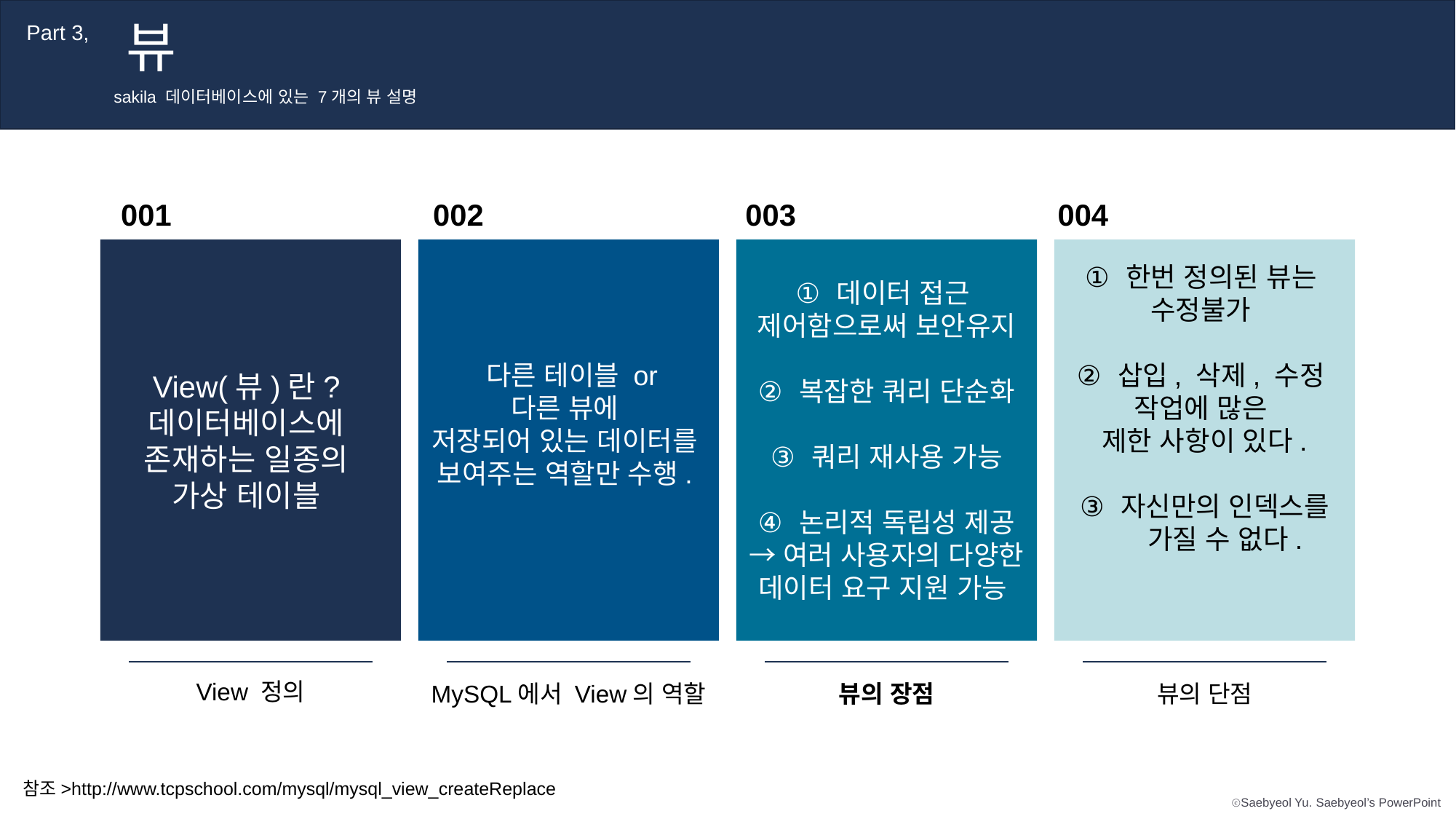

뷰
Part 3,
sakila 데이터베이스에 있는 7개의 뷰 설명
001
002
003
004
View(뷰)란?
데이터베이스에
존재하는 일종의
가상 테이블
 다른 테이블 or
다른 뷰에
저장되어 있는 데이터를
보여주는 역할만 수행.

데이터 접근
제어함으로써 보안유지

복잡한 쿼리 단순화

쿼리 재사용 가능

논리적 독립성 제공
→여러 사용자의 다양한 데이터 요구 지원 가능
한번 정의된 뷰는
수정불가

삽입, 삭제, 수정
작업에 많은
제한 사항이 있다.

자신만의 인덱스를 가질 수 없다.

View 정의
MySQL에서 View의 역할
뷰의 장점
뷰의 단점
참조>http://www.tcpschool.com/mysql/mysql_view_createReplace